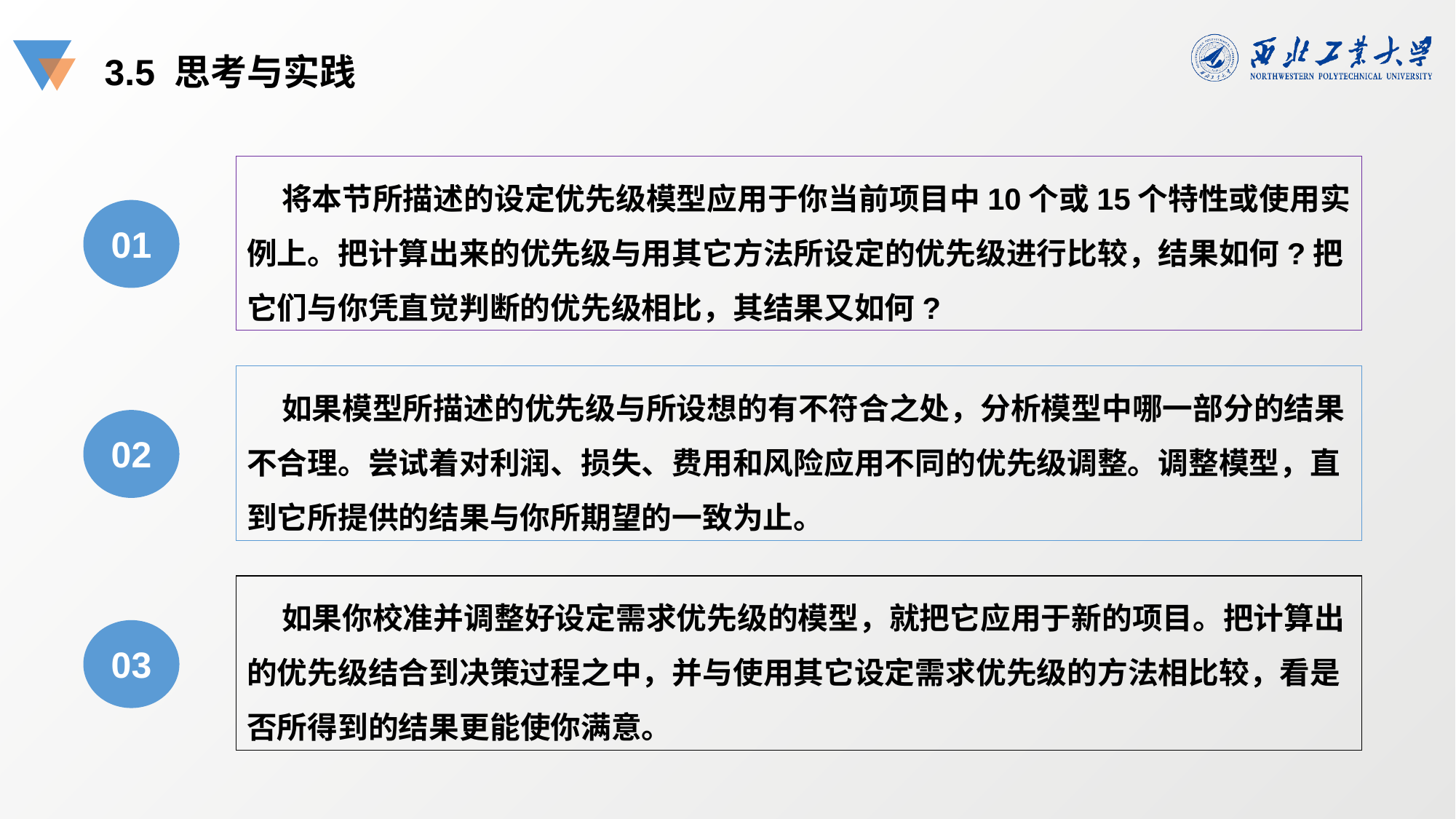

3.5 思考与实践
    将本节所描述的设定优先级模型应用于你当前项目中10个或15个特性或使用实例上。把计算出来的优先级与用其它方法所设定的优先级进行比较，结果如何?把它们与你凭直觉判断的优先级相比，其结果又如何?

01
    如果模型所描述的优先级与所设想的有不符合之处，分析模型中哪一部分的结果不合理。尝试着对利润、损失、费用和风险应用不同的优先级调整。调整模型，直到它所提供的结果与你所期望的一致为止。

02
    如果你校准并调整好设定需求优先级的模型，就把它应用于新的项目。把计算出的优先级结合到决策过程之中，并与使用其它设定需求优先级的方法相比较，看是否所得到的结果更能使你满意。

03
73